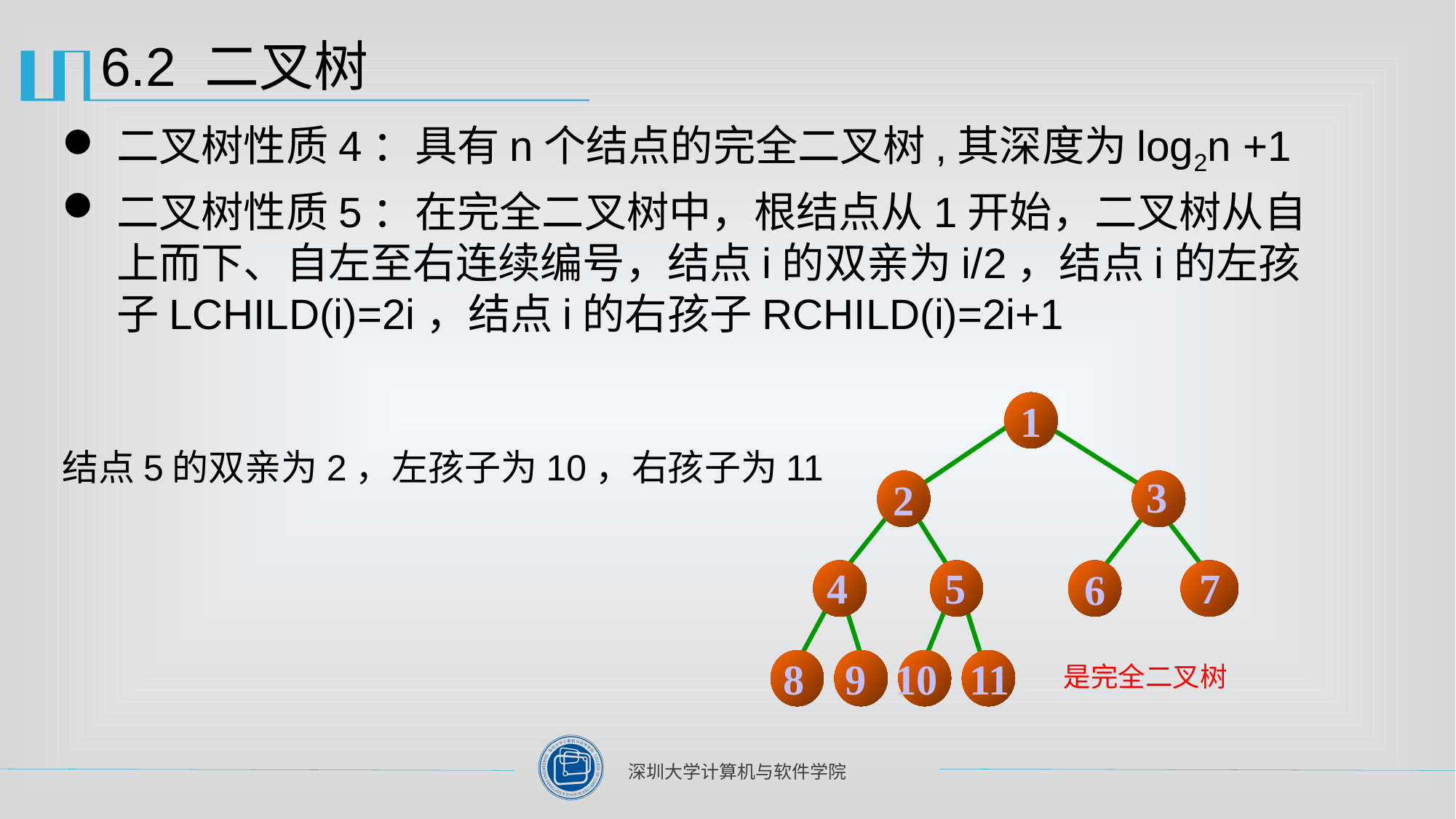

# 6.2 二叉树
二叉树性质4：具有n个结点的完全二叉树,其深度为log2n +1
二叉树性质5：在完全二叉树中，根结点从1开始，二叉树从自上而下、自左至右连续编号，结点i的双亲为i/2，结点i的左孩子LCHILD(i)=2i，结点i的右孩子RCHILD(i)=2i+1

结点5的双亲为2，左孩子为10，右孩子为11

1

3
2

4
5
7

6

8
9
10
11

是完全二叉树
18